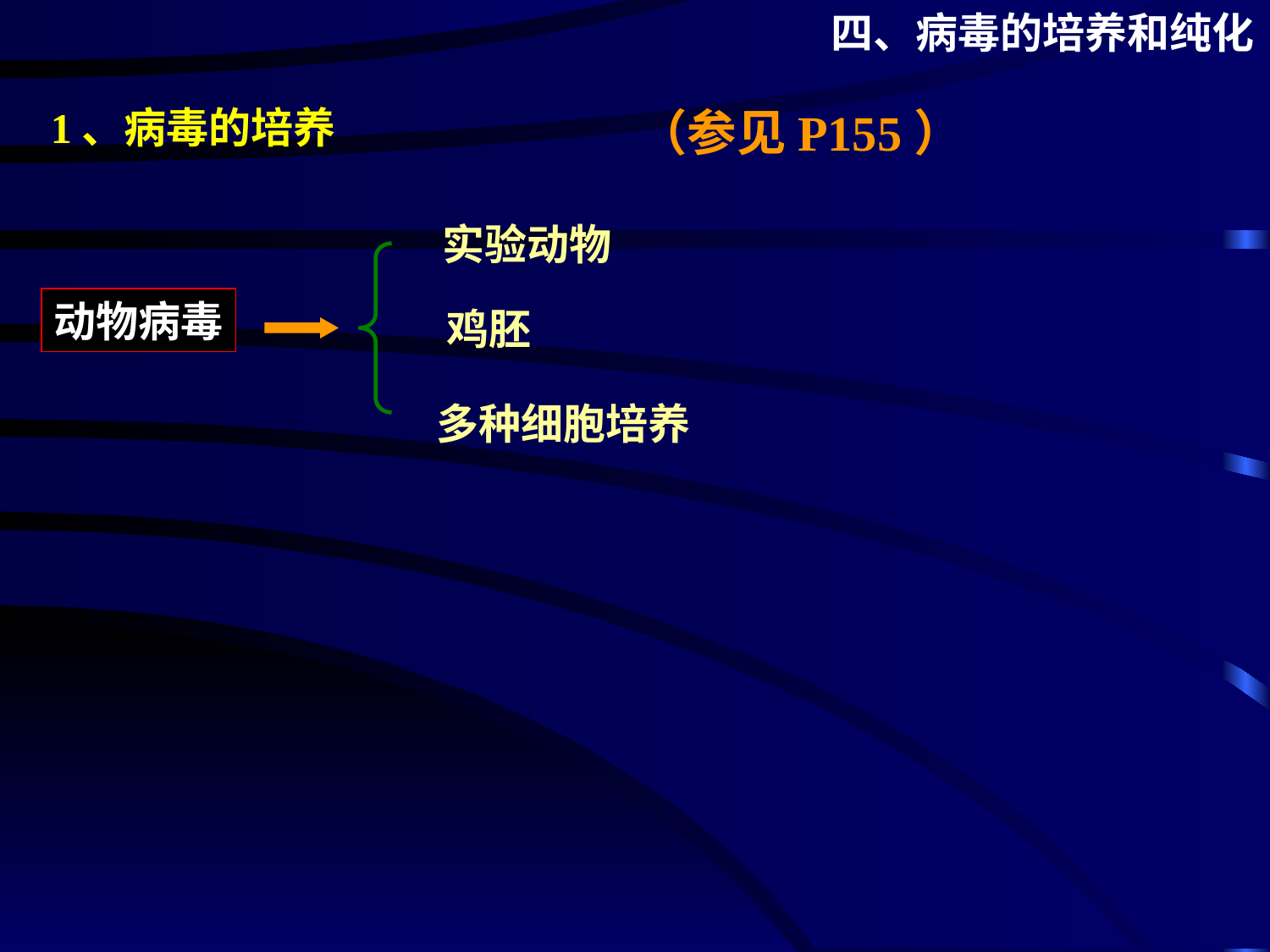

四、病毒的培养和纯化
1、病毒的培养
（参见P155）
实验动物

动物病毒
鸡胚

多种细胞培养